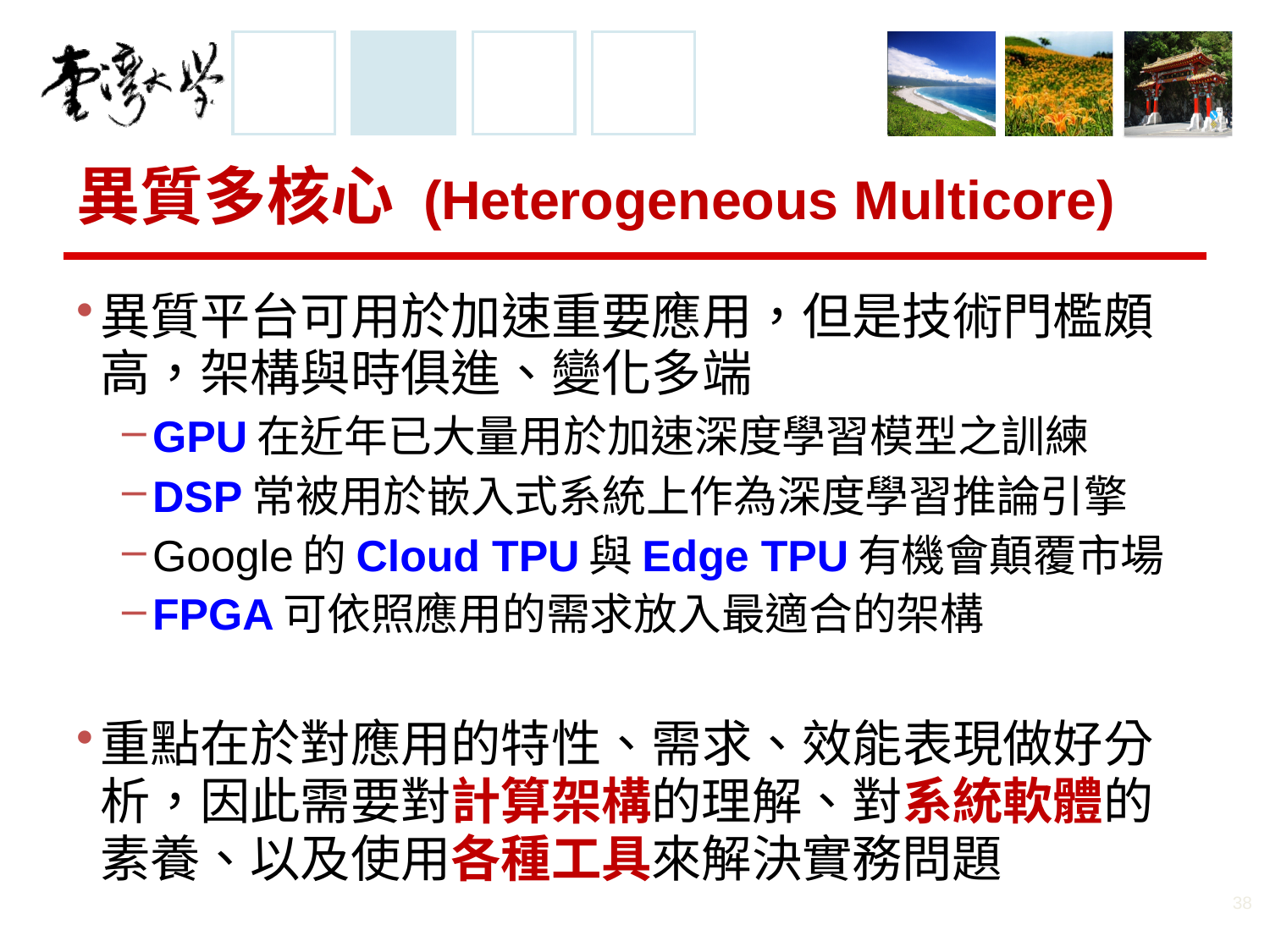

# 異質多核心 (Heterogeneous Multicore)
異質平台可用於加速重要應用，但是技術門檻頗高，架構與時俱進、變化多端
GPU在近年已大量用於加速深度學習模型之訓練
DSP常被用於嵌入式系統上作為深度學習推論引擎
Google的Cloud TPU與Edge TPU有機會顛覆市場
FPGA可依照應用的需求放入最適合的架構

重點在於對應用的特性、需求、效能表現做好分析，因此需要對計算架構的理解、對系統軟體的素養、以及使用各種工具來解決實務問題
38